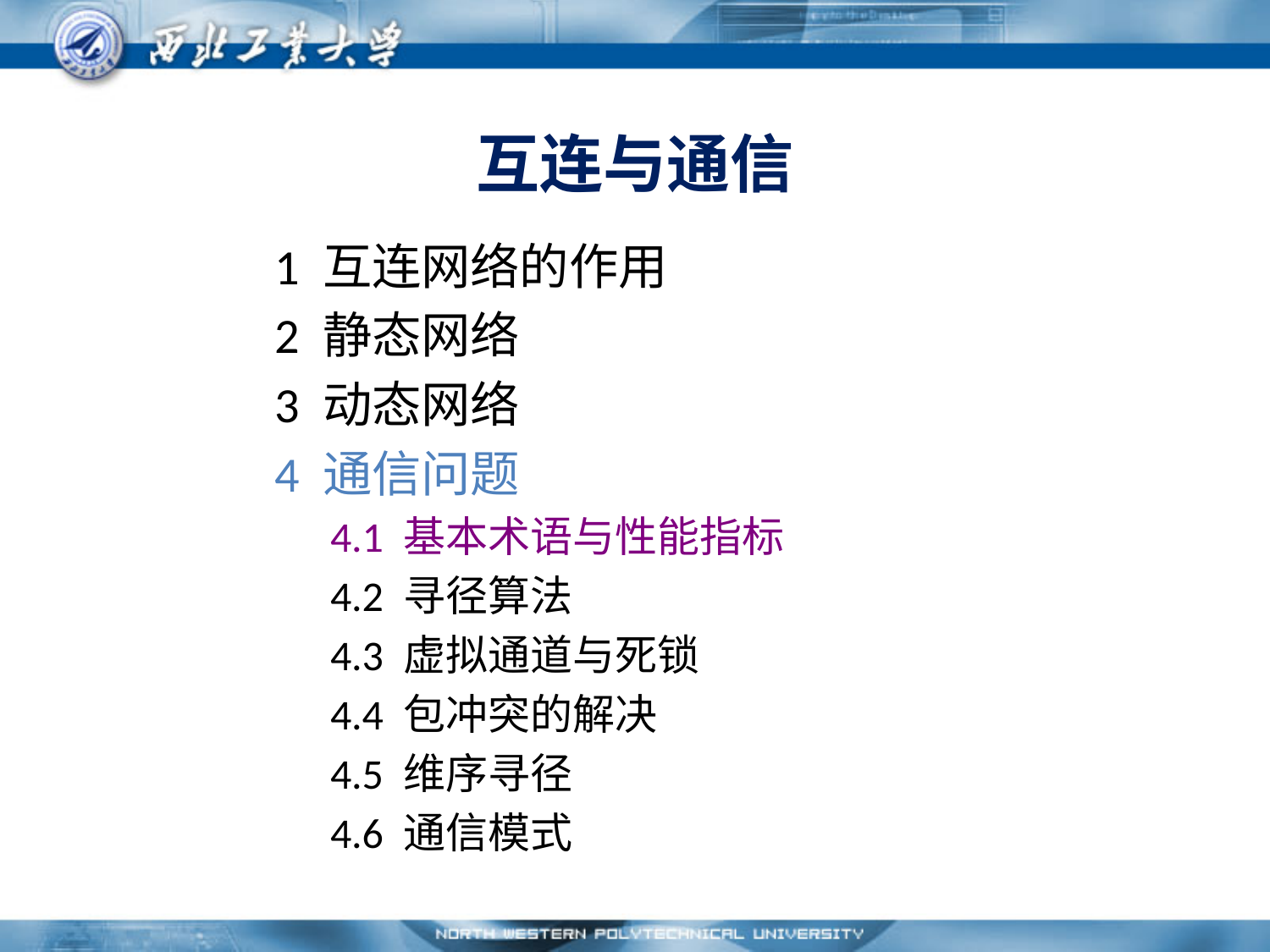

# 互连与通信
		1 互连网络的作用
		2 静态网络
		3 动态网络
		4 通信问题
		4.1 基本术语与性能指标
		4.2 寻径算法
		4.3 虚拟通道与死锁
		4.4 包冲突的解决
		4.5 维序寻径
		4.6 通信模式